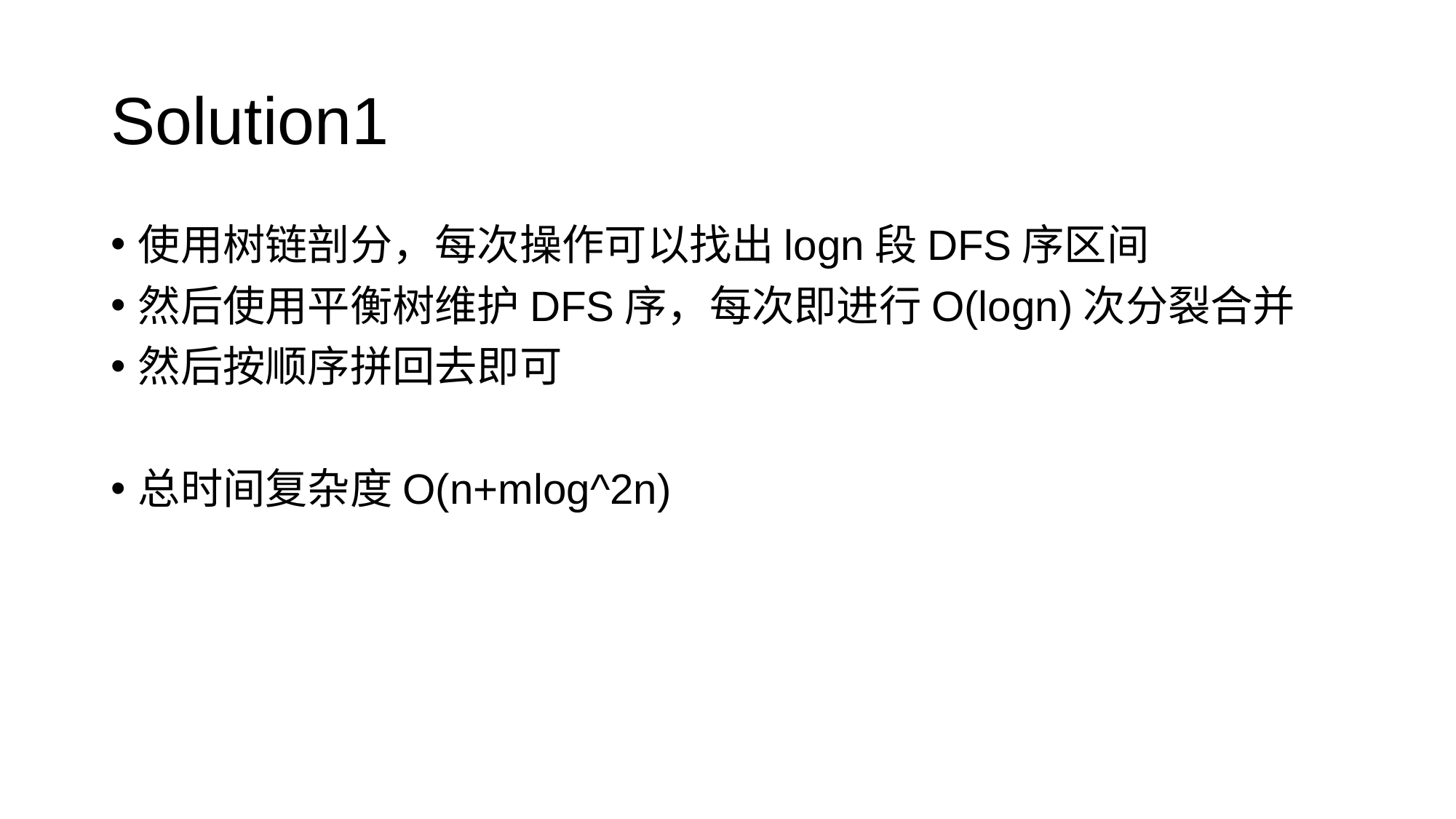

# Solution1
使用树链剖分，每次操作可以找出logn段DFS序区间
然后使用平衡树维护DFS序，每次即进行O(logn)次分裂合并
然后按顺序拼回去即可

总时间复杂度O(n+mlog^2n)